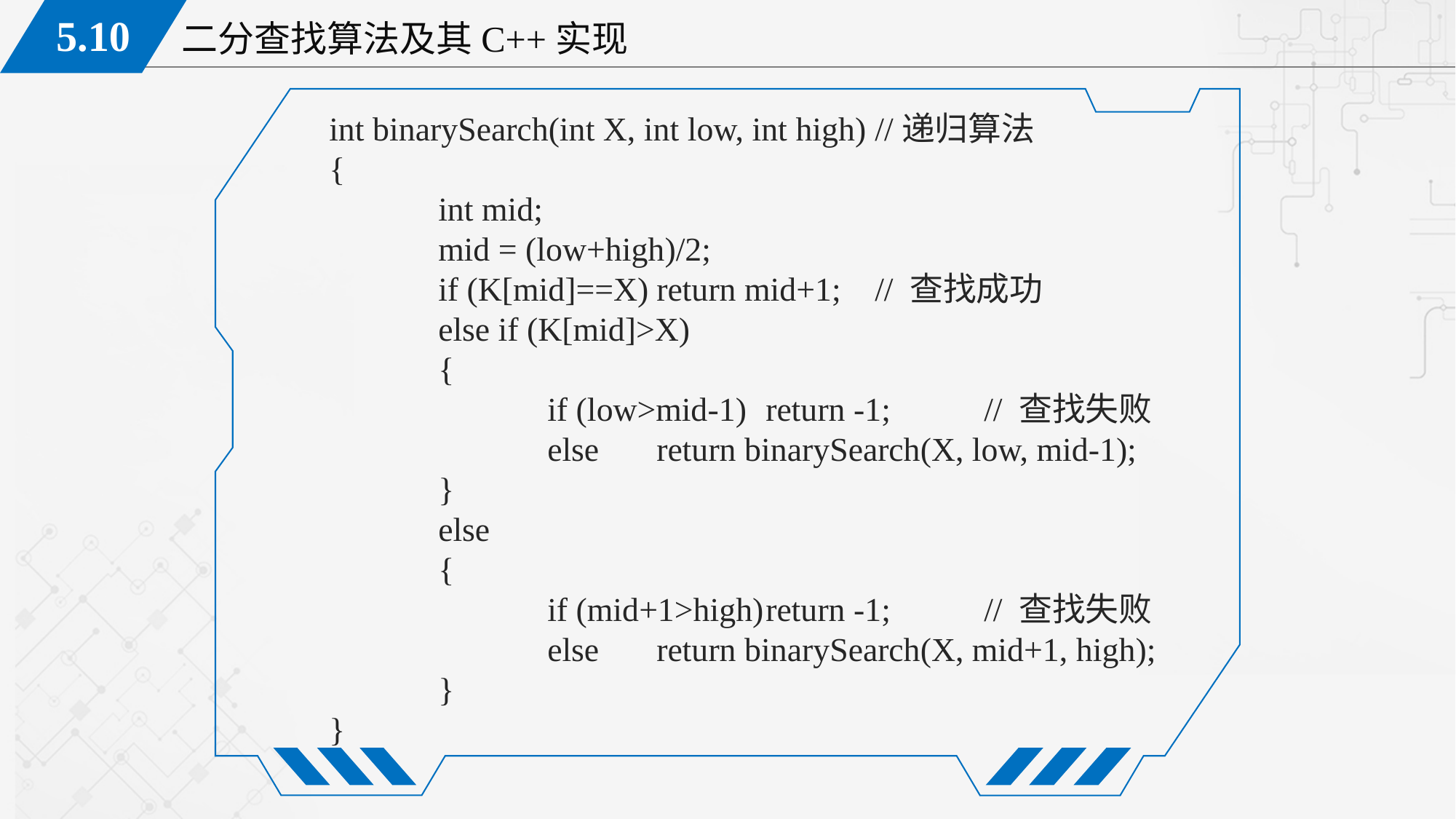

int binarySearch(int X, int low, int high) //递归算法
{
    	int mid;
	mid = (low+high)/2;
	if (K[mid]==X)	return mid+1;	// 查找成功
	else if (K[mid]>X)
	{
		if (low>mid-1)	return -1;	// 查找失败
		else	return binarySearch(X, low, mid-1);
	}
	else
	{
		if (mid+1>high)	return -1;	// 查找失败
		else	return binarySearch(X, mid+1, high);
	}
}